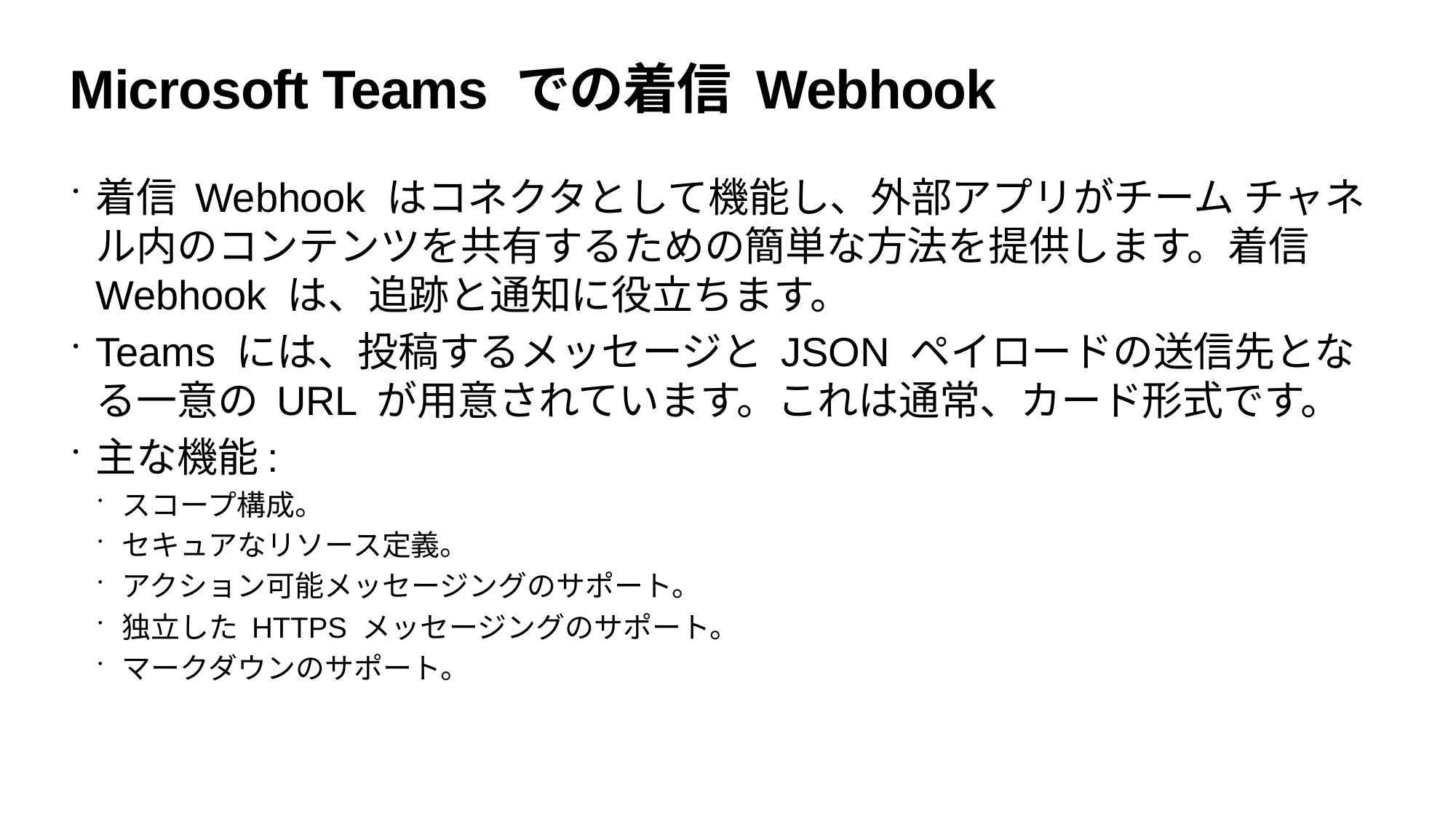

# Microsoft Teams での着信 Webhook
着信 Webhook はコネクタとして機能し、外部アプリがチーム チャネル内のコンテンツを共有するための簡単な方法を提供します。着信 Webhook は、追跡と通知に役立ちます。
Teams には、投稿するメッセージと JSON ペイロードの送信先となる一意の URL が用意されています。これは通常、カード形式です。
主な機能:
スコープ構成。
セキュアなリソース定義。
アクション可能メッセージングのサポート。
独立した HTTPS メッセージングのサポート。
マークダウンのサポート。